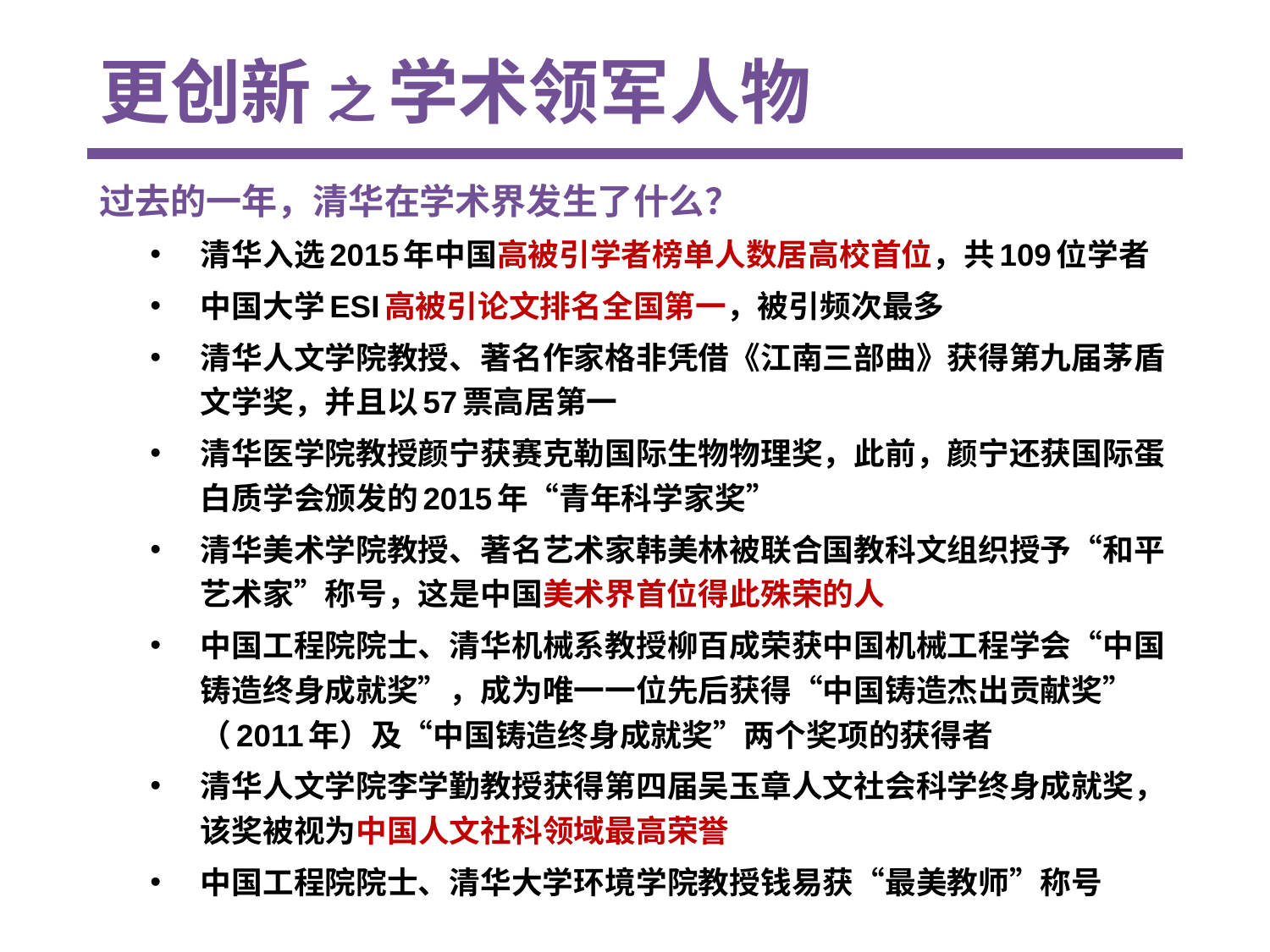

更创新 之 学术领军人物
过去的一年，清华在学术界发生了什么？
清华入选2015年中国高被引学者榜单人数居高校首位，共109位学者
中国大学ESI高被引论文排名全国第一，被引频次最多
清华人文学院教授、著名作家格非凭借《江南三部曲》获得第九届茅盾文学奖，并且以57票高居第一
清华医学院教授颜宁获赛克勒国际生物物理奖，此前，颜宁还获国际蛋白质学会颁发的2015年“青年科学家奖”
清华美术学院教授、著名艺术家韩美林被联合国教科文组织授予“和平艺术家”称号，这是中国美术界首位得此殊荣的人
中国工程院院士、清华机械系教授柳百成荣获中国机械工程学会“中国铸造终身成就奖”，成为唯一一位先后获得“中国铸造杰出贡献奖”（2011年）及“中国铸造终身成就奖”两个奖项的获得者
清华人文学院李学勤教授获得第四届吴玉章人文社会科学终身成就奖，该奖被视为中国人文社科领域最高荣誉
中国工程院院士、清华大学环境学院教授钱易获“最美教师”称号